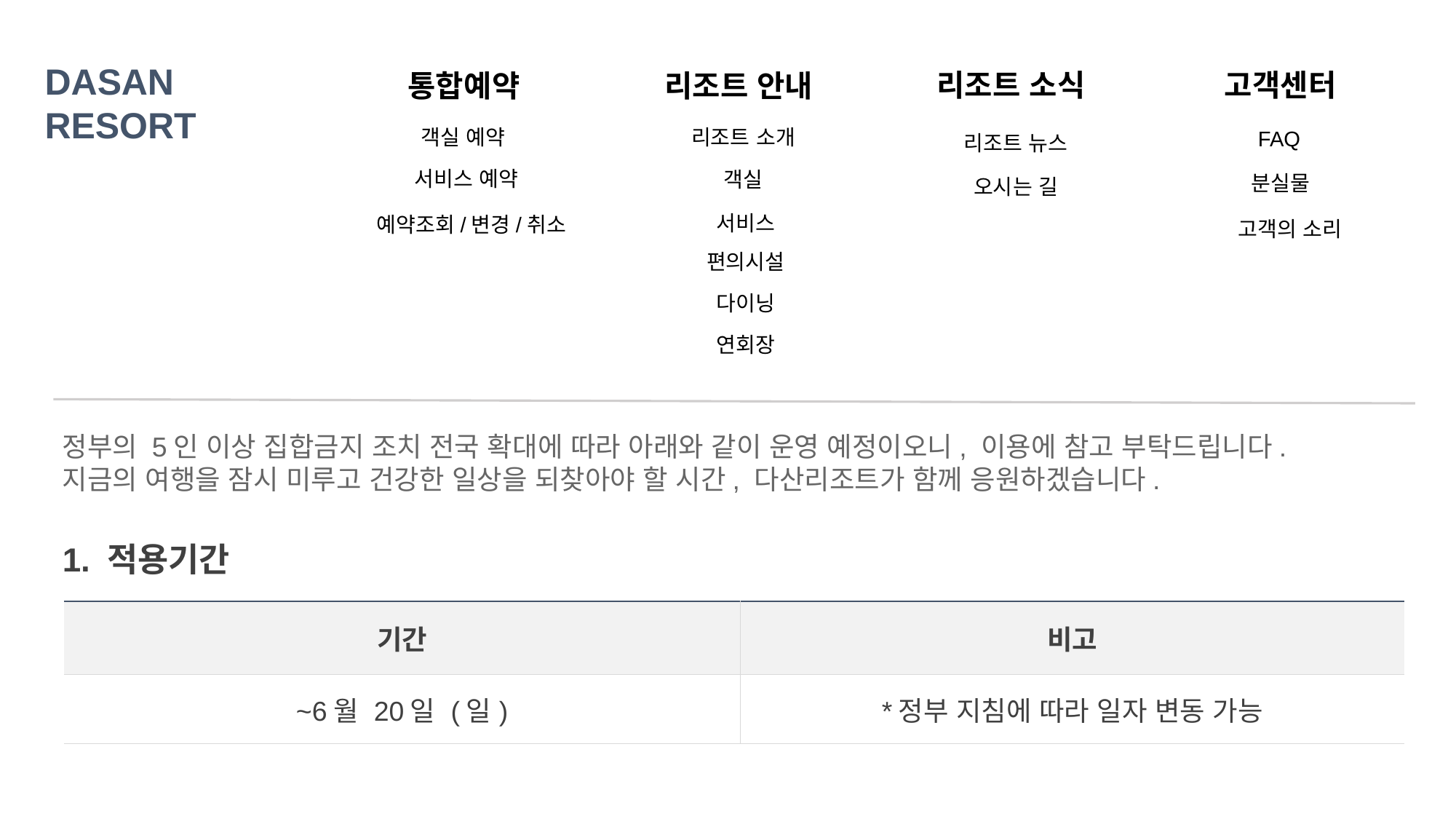

DASAN RESORT
DASAN RESORT
고객센터
고객센터
리조트 소식
리조트 소식
통합예약
리조트 안내
통합예약
리조트 안내
객실 예약
리조트 소개
FAQ
리조트 뉴스
서비스 예약
객실
분실물
리조트 뉴스
오시는 길
서비스
예약조회/변경/취소
고객의 소리
편의시설
다산리조트
다이닝
2021.06.15
연회장
5인 이상 집합금지 명령에 따른 운영 안내

정부의 5인 이상 집합금지 조치 전국 확대에 따라 아래와 같이 운영 예정이오니, 이용에 참고 부탁드립니다.
지금의 여행을 잠시 미루고 건강한 일상을 되찾아야 할 시간, 다산리조트가 함께 응원하겠습니다.
1. 적용기간
| 기간 | 비고 |
| --- | --- |
| ~6월 20일 (일) | \*정부 지침에 따라 일자 변동 가능 |